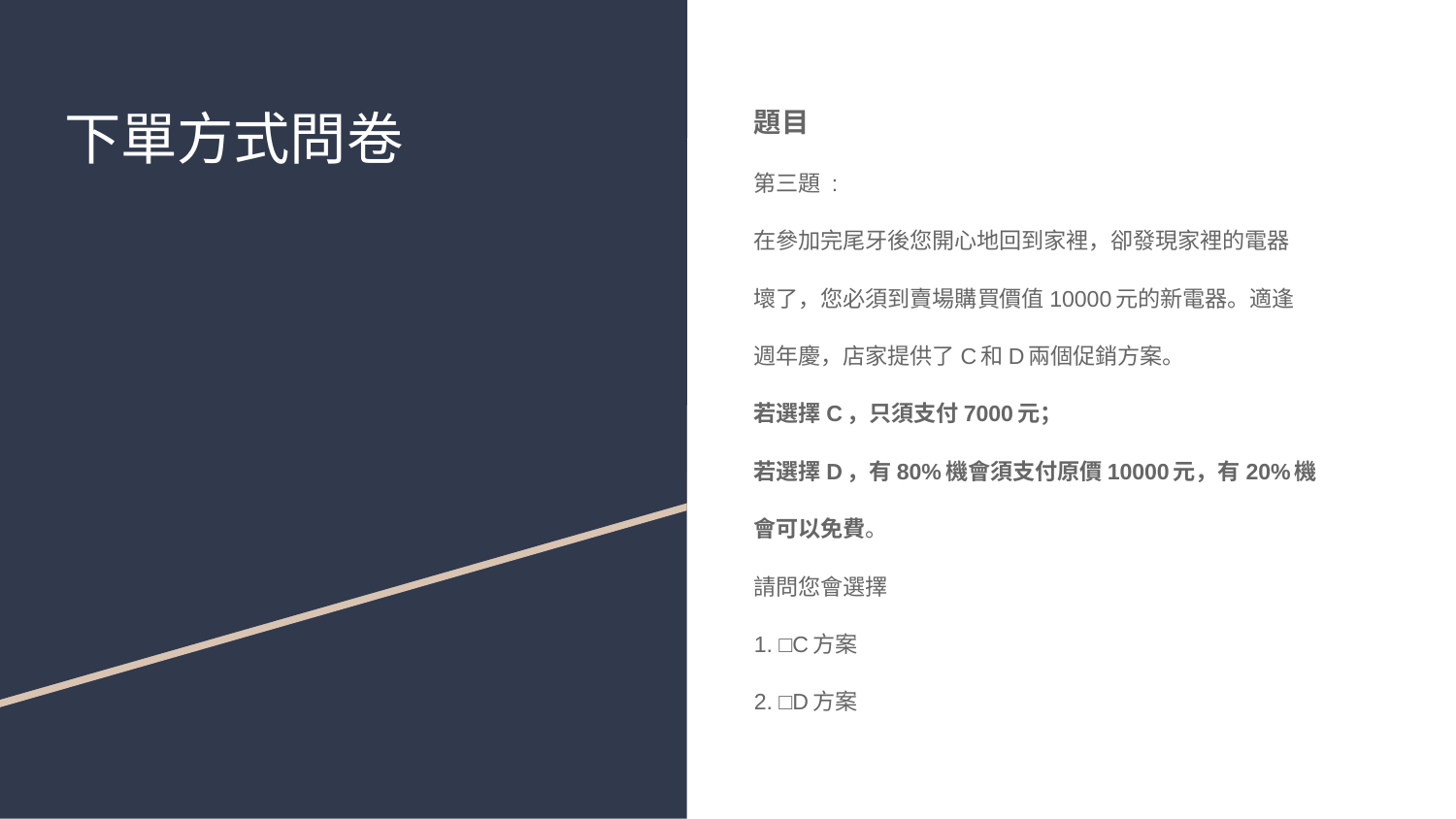

# 下單方式問卷
題目
第三題 :
在參加完尾牙後您開心地回到家裡，卻發現家裡的電器
壞了，您必須到賣場購買價值10000元的新電器。適逢
週年慶，店家提供了C和D兩個促銷方案。
若選擇C，只須支付7000元；
若選擇D，有80%機會須支付原價10000元，有20%機
會可以免費。
請問您會選擇
1. □C方案
2. □D方案